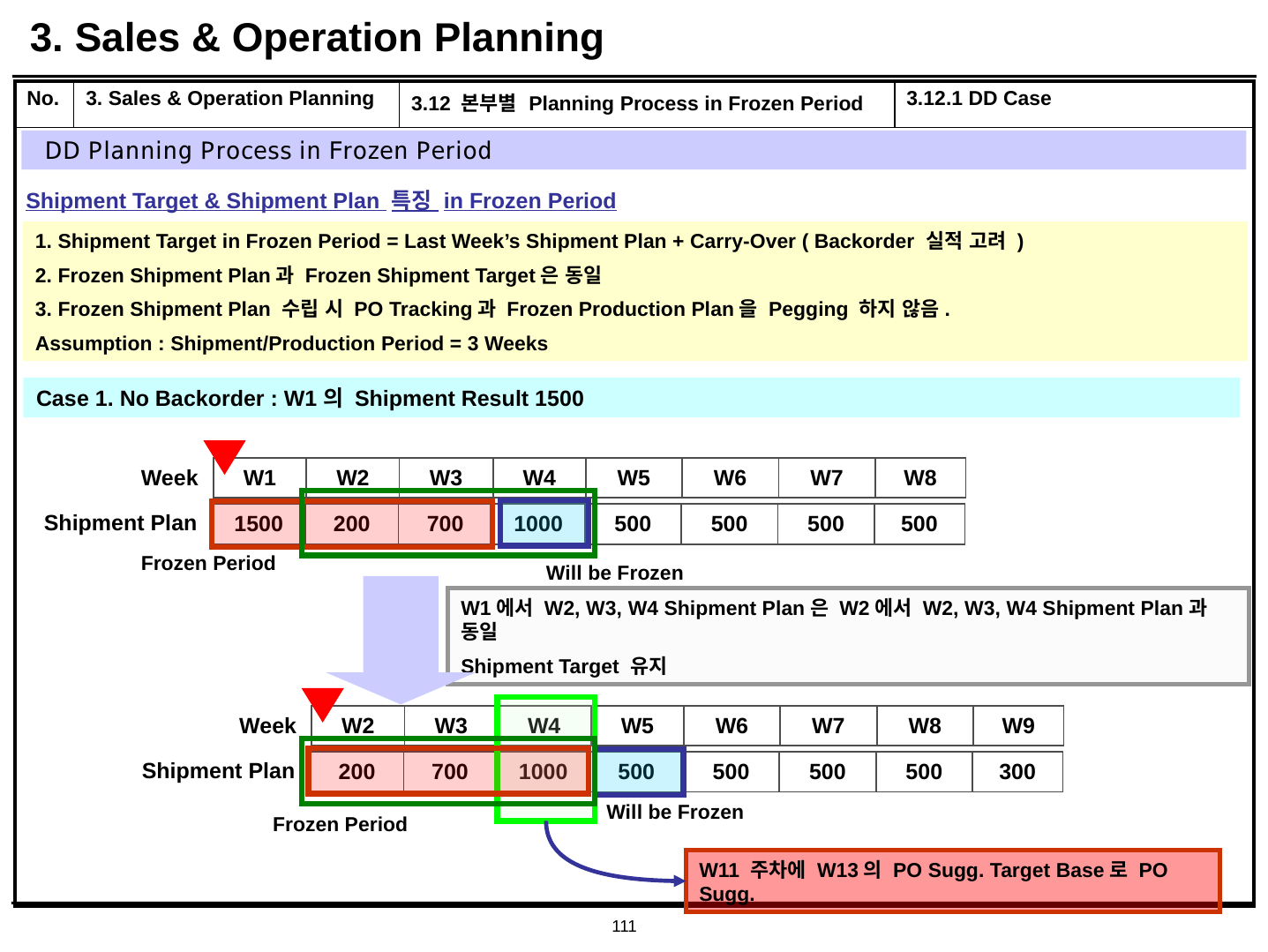

# 3. Sales & Operation Planning
| No. | 3. Sales & Operation Planning | 3.12 본부별 Planning Process in Frozen Period | 3.12.1 DD Case |
| --- | --- | --- | --- |
|  |  |  |  |
DD Planning Process in Frozen Period
Shipment Target & Shipment Plan 특징 in Frozen Period
1. Shipment Target in Frozen Period = Last Week’s Shipment Plan + Carry-Over ( Backorder 실적 고려 )
2. Frozen Shipment Plan과 Frozen Shipment Target은 동일
3. Frozen Shipment Plan 수립 시 PO Tracking과 Frozen Production Plan을 Pegging 하지 않음.
Assumption : Shipment/Production Period = 3 Weeks
Case 1. No Backorder : W1의 Shipment Result 1500

Week
| W1 | W2 | W3 | W4 | W5 | W6 | W7 | W8 |
| --- | --- | --- | --- | --- | --- | --- | --- |

Shipment Plan
| 1500 | 200 | 700 | 1000 | 500 | 500 | 500 | 500 |
| --- | --- | --- | --- | --- | --- | --- | --- |
Frozen Period
Will be Frozen

W1에서 W2, W3, W4 Shipment Plan은 W2에서 W2, W3, W4 Shipment Plan과 동일
Shipment Target 유지

Week
| W2 | W3 | W4 | W5 | W6 | W7 | W8 | W9 |
| --- | --- | --- | --- | --- | --- | --- | --- |

Shipment Plan
| 200 | 700 | 1000 | 500 | 500 | 500 | 500 | 300 |
| --- | --- | --- | --- | --- | --- | --- | --- |
Will be Frozen
Frozen Period
W11 주차에 W13의 PO Sugg. Target Base로 PO Sugg.
111